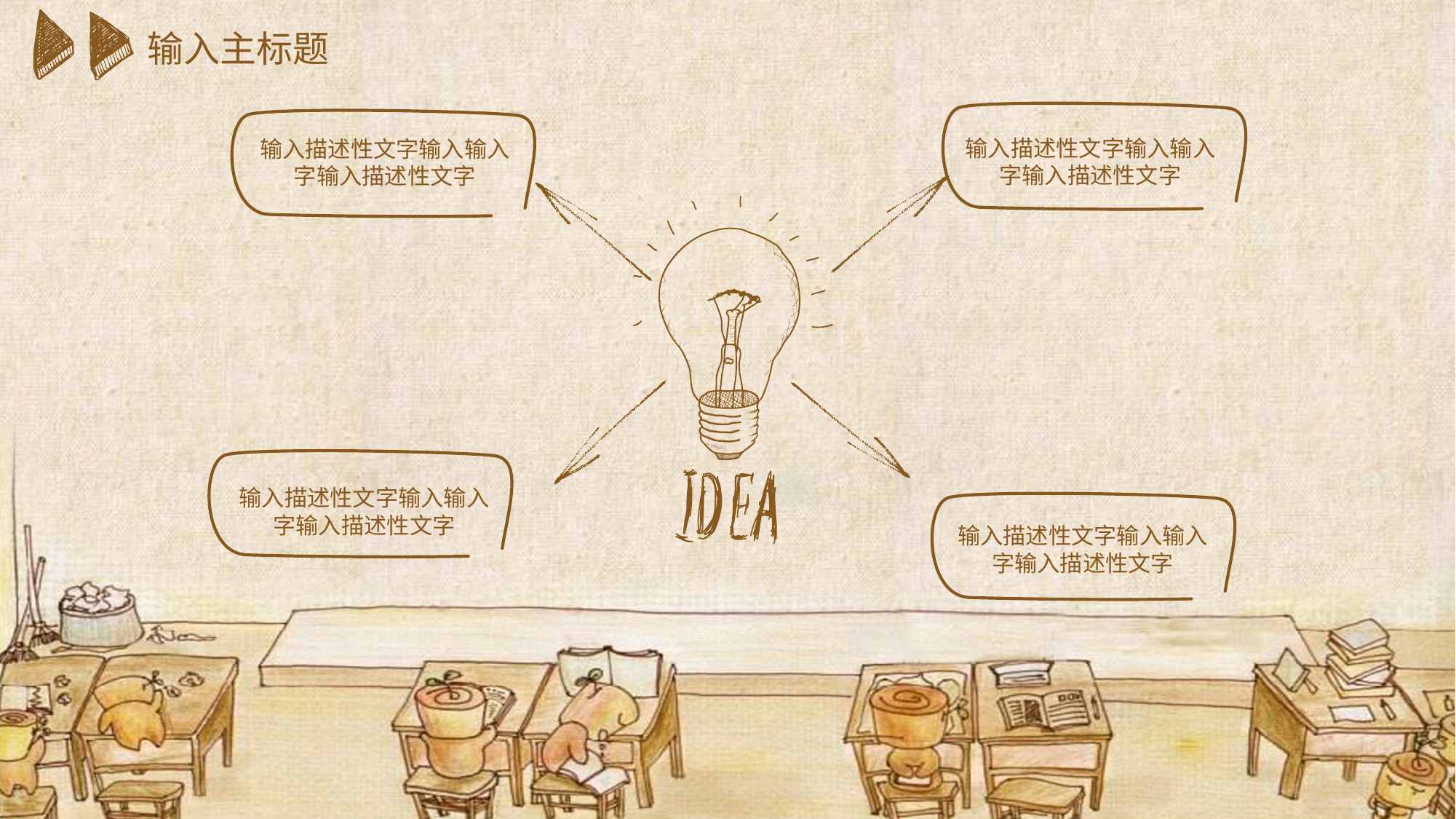

输入主标题
输入描述性文字输入输入字输入描述性文字
输入描述性文字输入输入字输入描述性文字

输入描述性文字输入输入字输入描述性文字
输入描述性文字输入输入字输入描述性文字